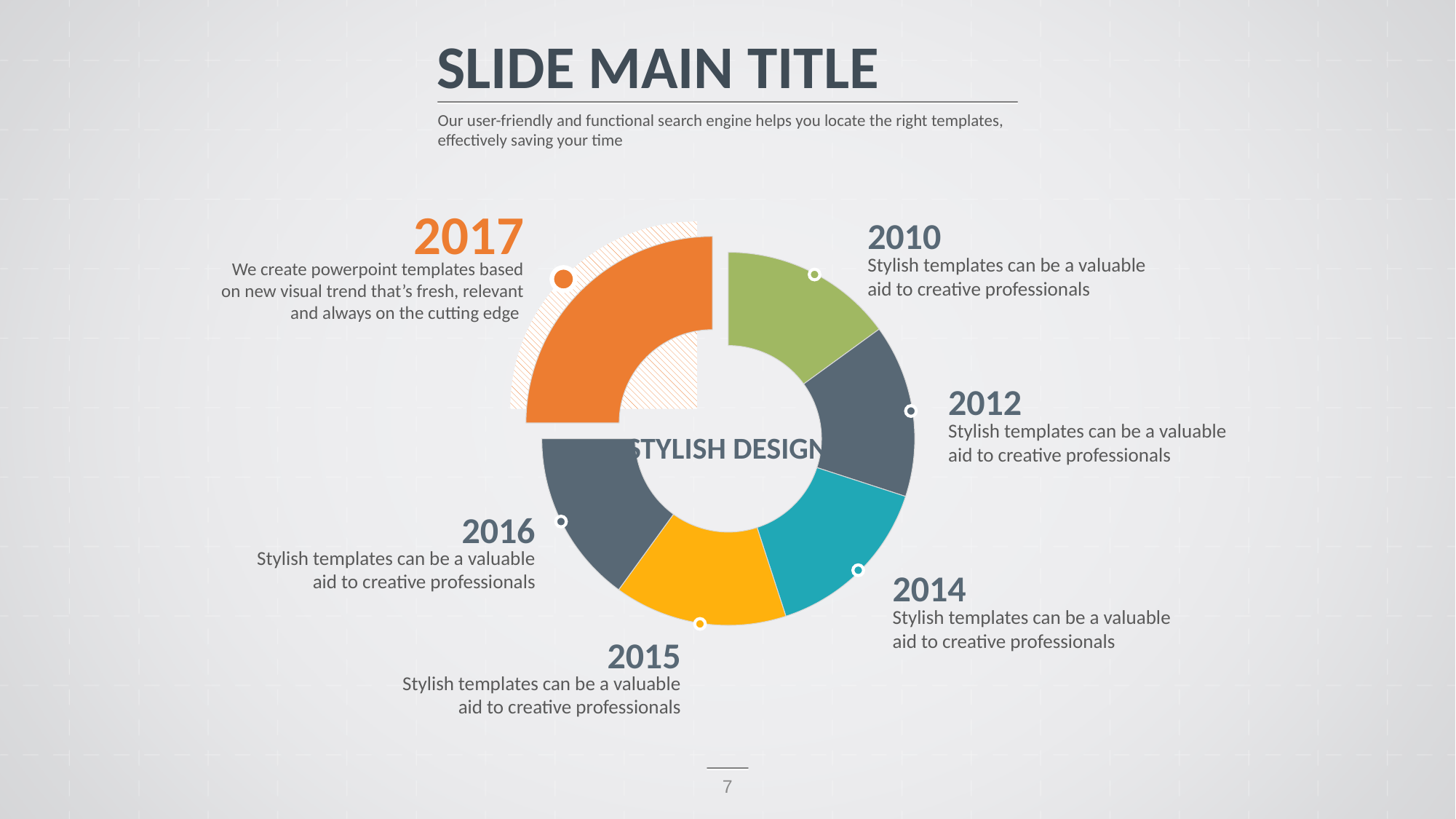

SLIDE MAIN TITLE
Our user-friendly and functional search engine helps you locate the right templates, effectively saving your time
2017
We create powerpoint templates based on new visual trend that’s fresh, relevant and always on the cutting edge
2010
Stylish templates can be a valuable aid to creative professionals
2012
Stylish templates can be a valuable aid to creative professionals
2014
Stylish templates can be a valuable aid to creative professionals
2016
Stylish templates can be a valuable aid to creative professionals
2015
Stylish templates can be a valuable aid to creative professionals

### Chart

| Category | 판매 |
|---|---|
| value01 | 15.0 |
| value02 | 15.0 |

STYLISH DESIGN

7